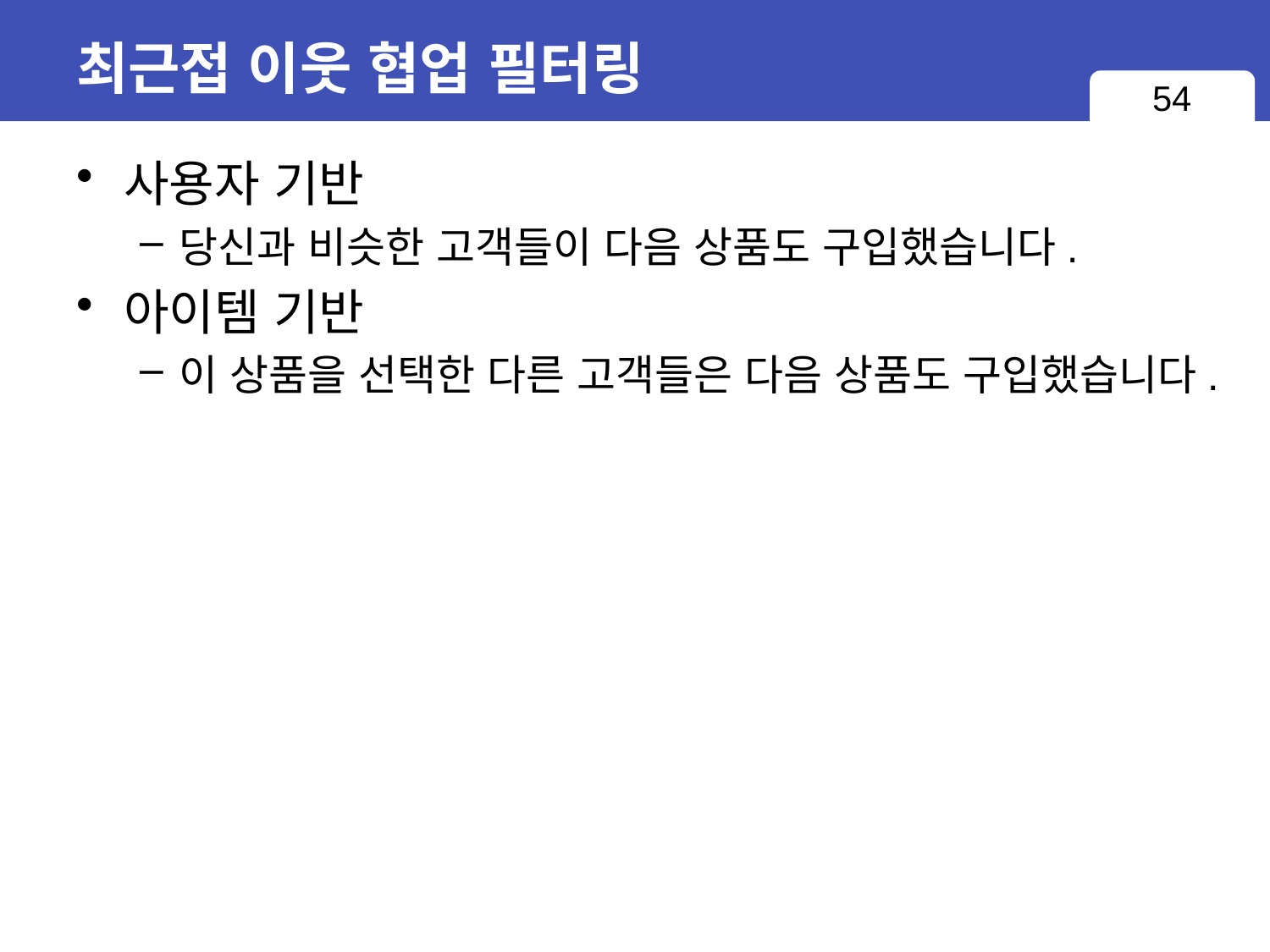

# 최근접 이웃 협업 필터링
54
사용자 기반
당신과 비슷한 고객들이 다음 상품도 구입했습니다.
아이템 기반
이 상품을 선택한 다른 고객들은 다음 상품도 구입했습니다.